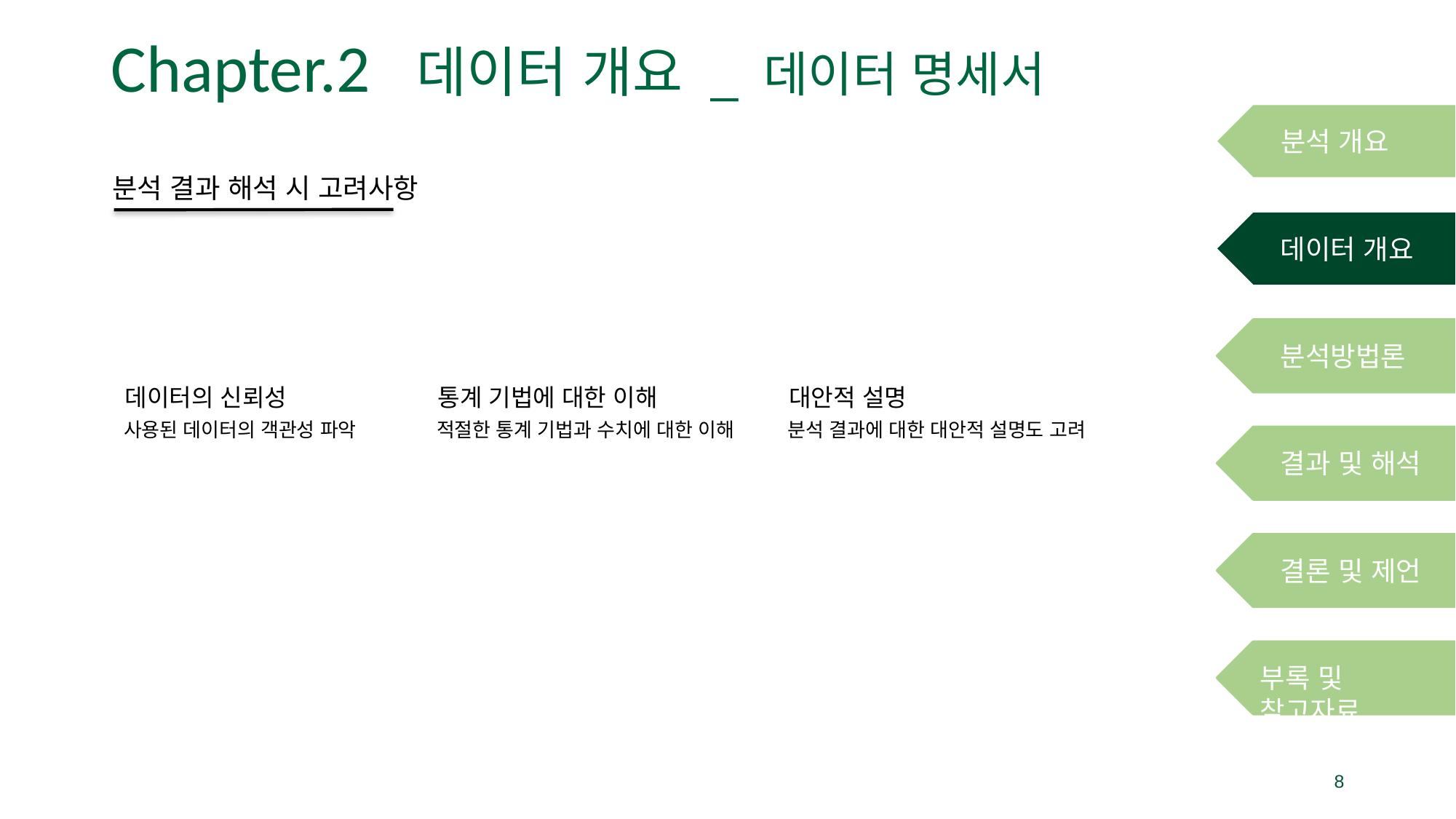

# Chapter.2  데이터 개요 _ 데이터 명세서

분석 개요
분석 결과 해석 시 고려사항

데이터 개요

분석방법론
데이터의 신뢰성
사용된 데이터의 객관성 파악
통계 기법에 대한 이해
적절한 통계 기법과 수치에 대한 이해
대안적 설명
분석 결과에 대한 대안적 설명도 고려

결과 및 해석

결론 및 제언

부록 및 참고자료
8